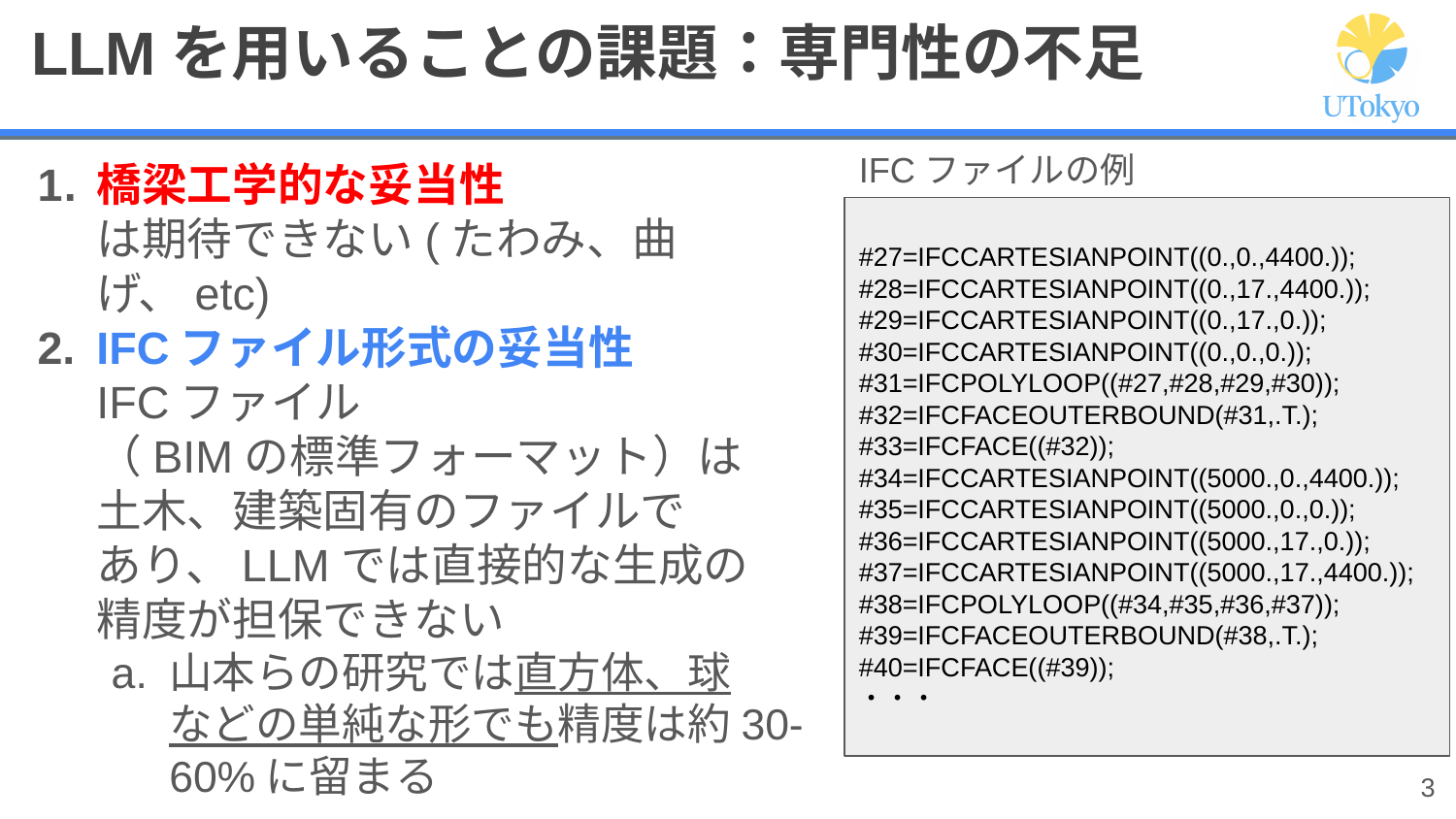

# LLMを用いることの課題：専門性の不足

橋梁工学的な妥当性
は期待できない(たわみ、曲げ、etc)
IFCファイル形式の妥当性
IFCファイル
（BIMの標準フォーマット）は
土木、建築固有のファイルで
あり、LLMでは直接的な生成の
精度が担保できない
山本らの研究では直方体、球
などの単純な形でも精度は約30-60%に留まる

IFCファイルの例

#27=IFCCARTESIANPOINT((0.,0.,4400.));
#28=IFCCARTESIANPOINT((0.,17.,4400.));
#29=IFCCARTESIANPOINT((0.,17.,0.));
#30=IFCCARTESIANPOINT((0.,0.,0.));
#31=IFCPOLYLOOP((#27,#28,#29,#30));
#32=IFCFACEOUTERBOUND(#31,.T.);
#33=IFCFACE((#32));
#34=IFCCARTESIANPOINT((5000.,0.,4400.));
#35=IFCCARTESIANPOINT((5000.,0.,0.));
#36=IFCCARTESIANPOINT((5000.,17.,0.));
#37=IFCCARTESIANPOINT((5000.,17.,4400.));
#38=IFCPOLYLOOP((#34,#35,#36,#37));
#39=IFCFACEOUTERBOUND(#38,.T.);
#40=IFCFACE((#39));
・・・

3